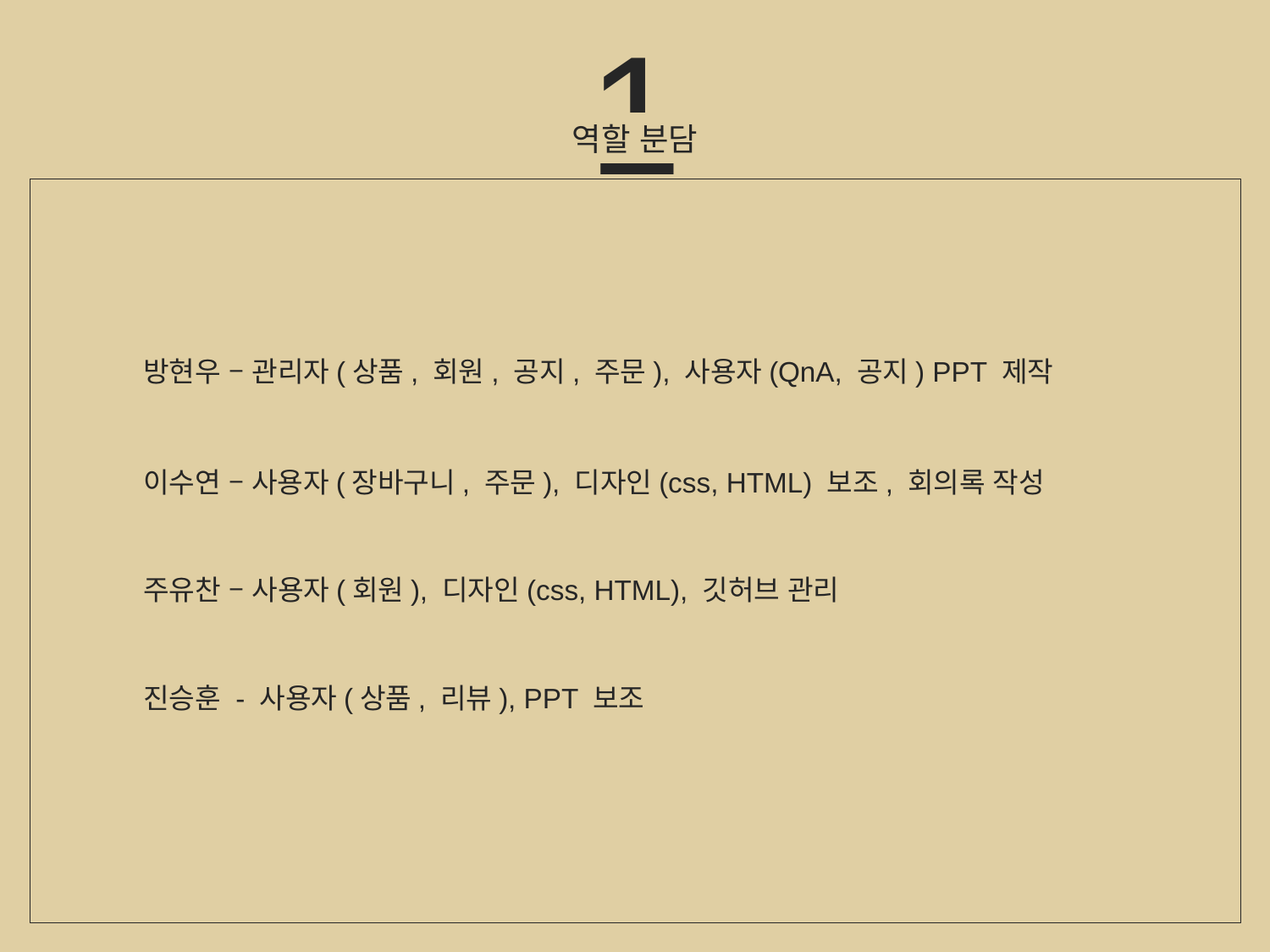

1
역할 분담

방현우 – 관리자(상품, 회원, 공지, 주문), 사용자(QnA, 공지) PPT 제작
이수연 – 사용자(장바구니, 주문), 디자인(css, HTML) 보조, 회의록 작성
주유찬 – 사용자(회원), 디자인(css, HTML), 깃허브 관리
진승훈 - 사용자(상품, 리뷰), PPT 보조